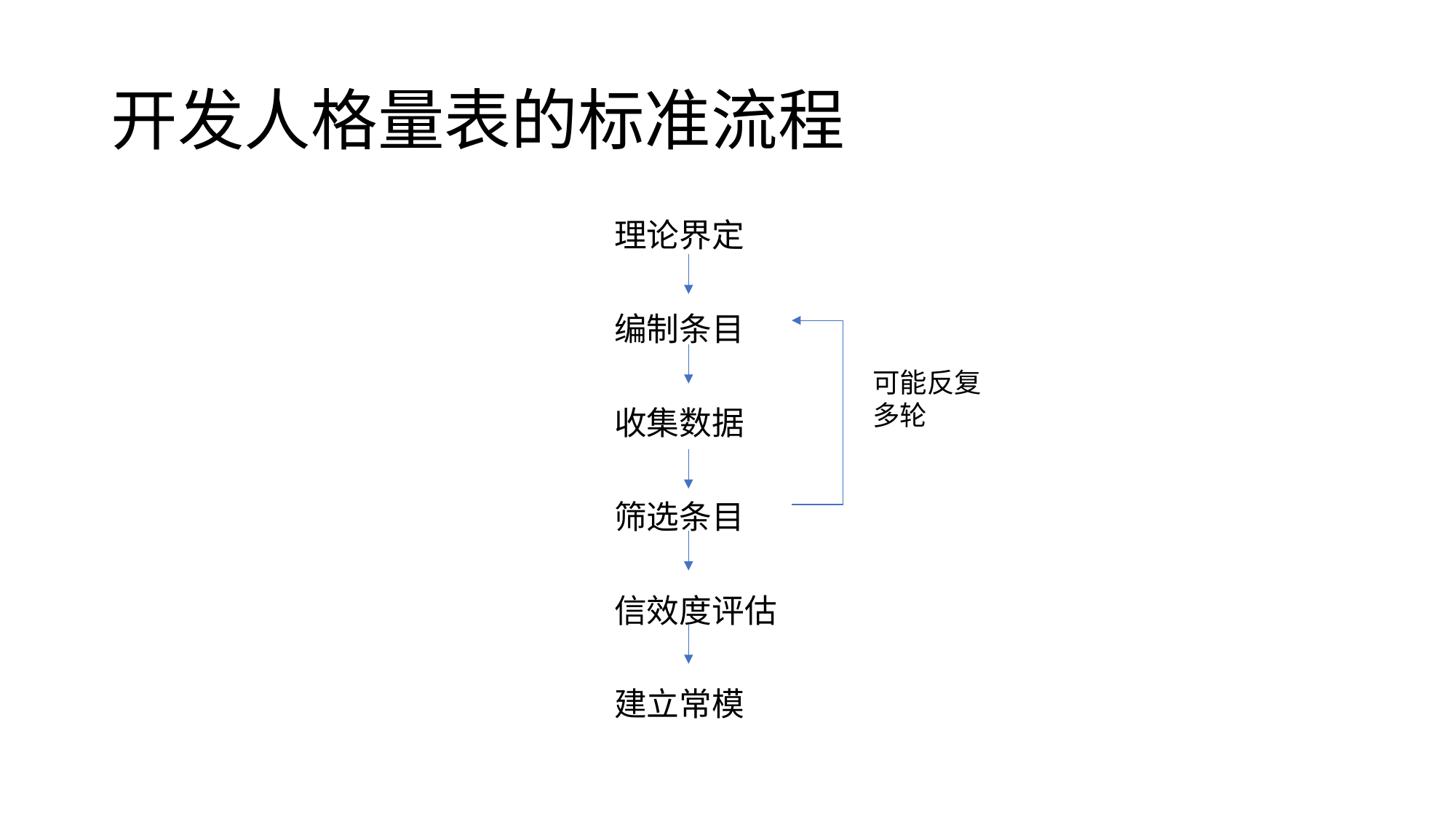

# 开发人格量表的标准流程
理论界定

编制条目

收集数据

筛选条目

信效度评估

建立常模

可能反复
多轮